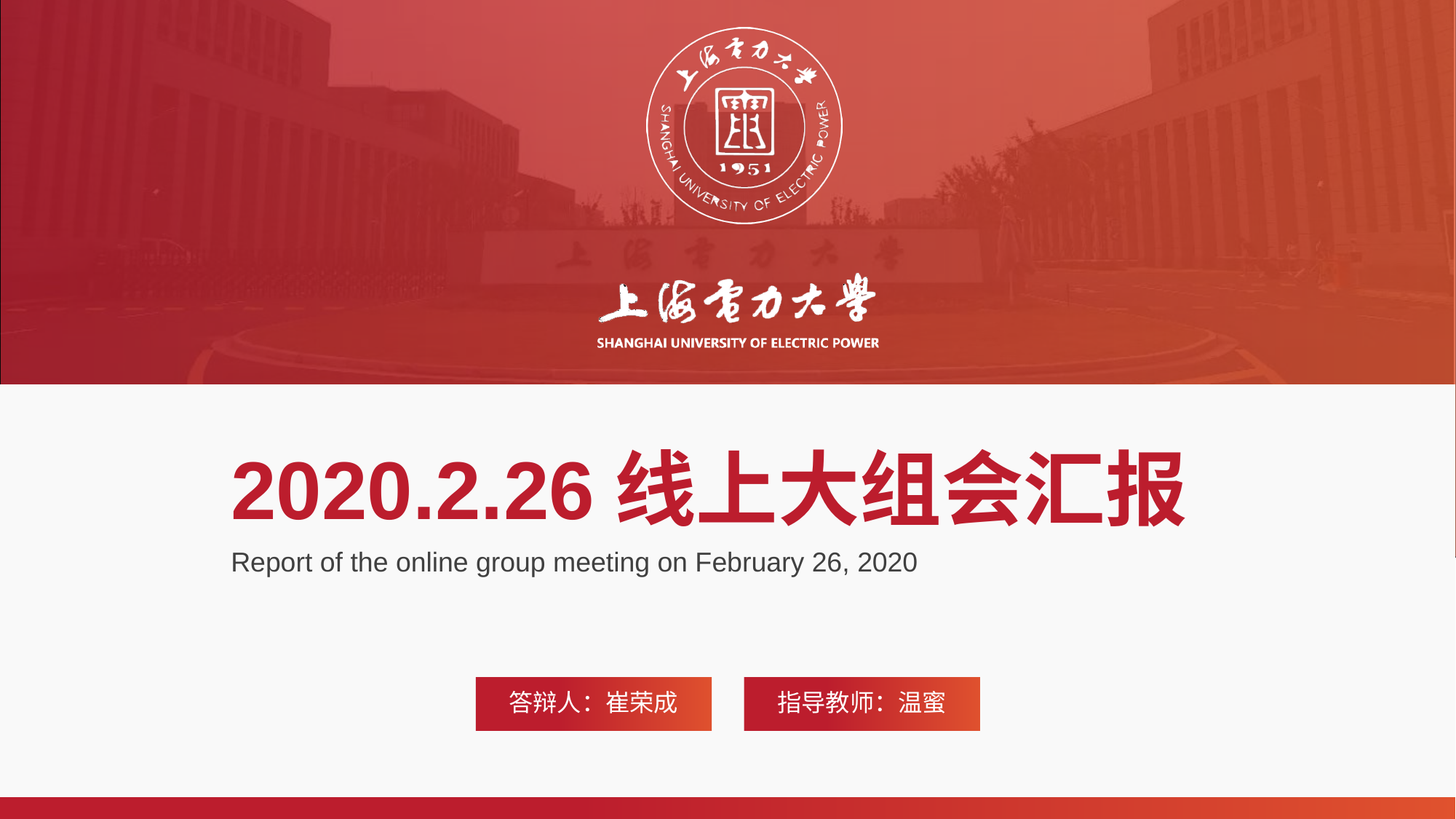

2020.2.26线上大组会汇报
Report of the online group meeting on February 26, 2020
答辩人：崔荣成
指导教师：温蜜